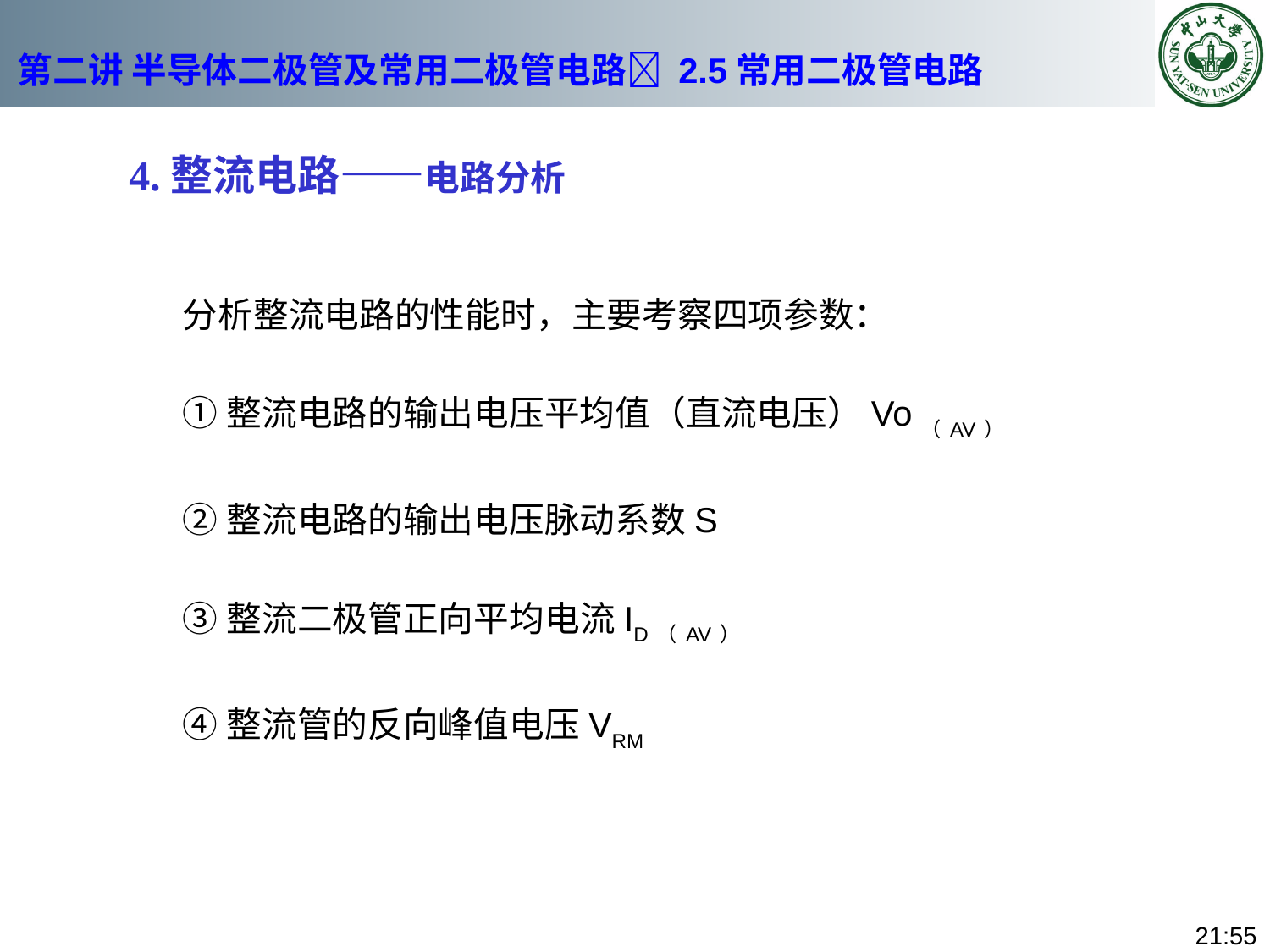

# 第二讲 半导体二极管及常用二极管电路> 2.5常用二极管电路
4.整流电路——电路分析
分析整流电路的性能时，主要考察四项参数：

①整流电路的输出电压平均值（直流电压）Vo（AV）

②整流电路的输出电压脉动系数S

③整流二极管正向平均电流ID（AV）

④整流管的反向峰值电压VRM